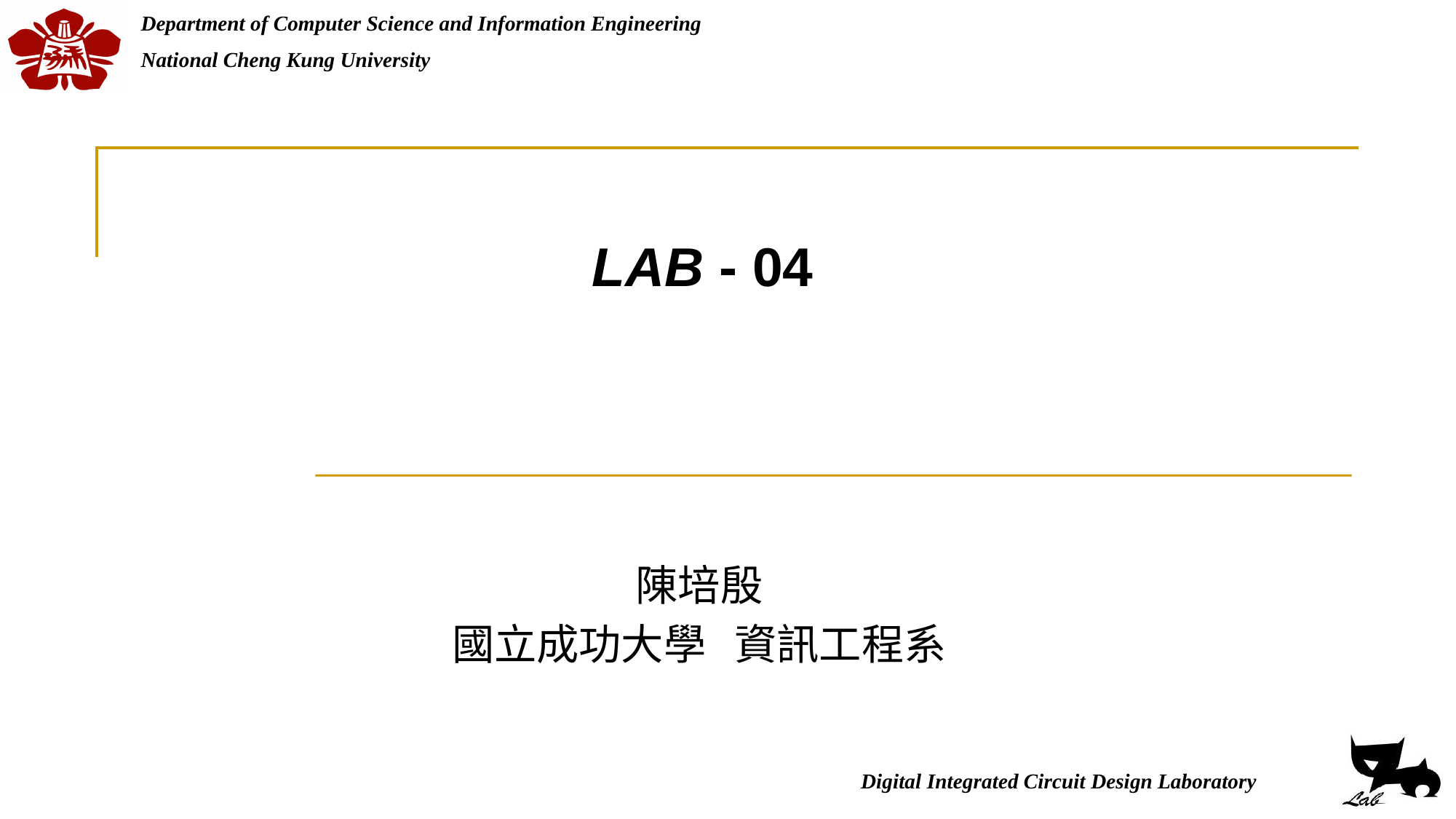

# LAB - 04
陳培殷
國立成功大學   資訊工程系